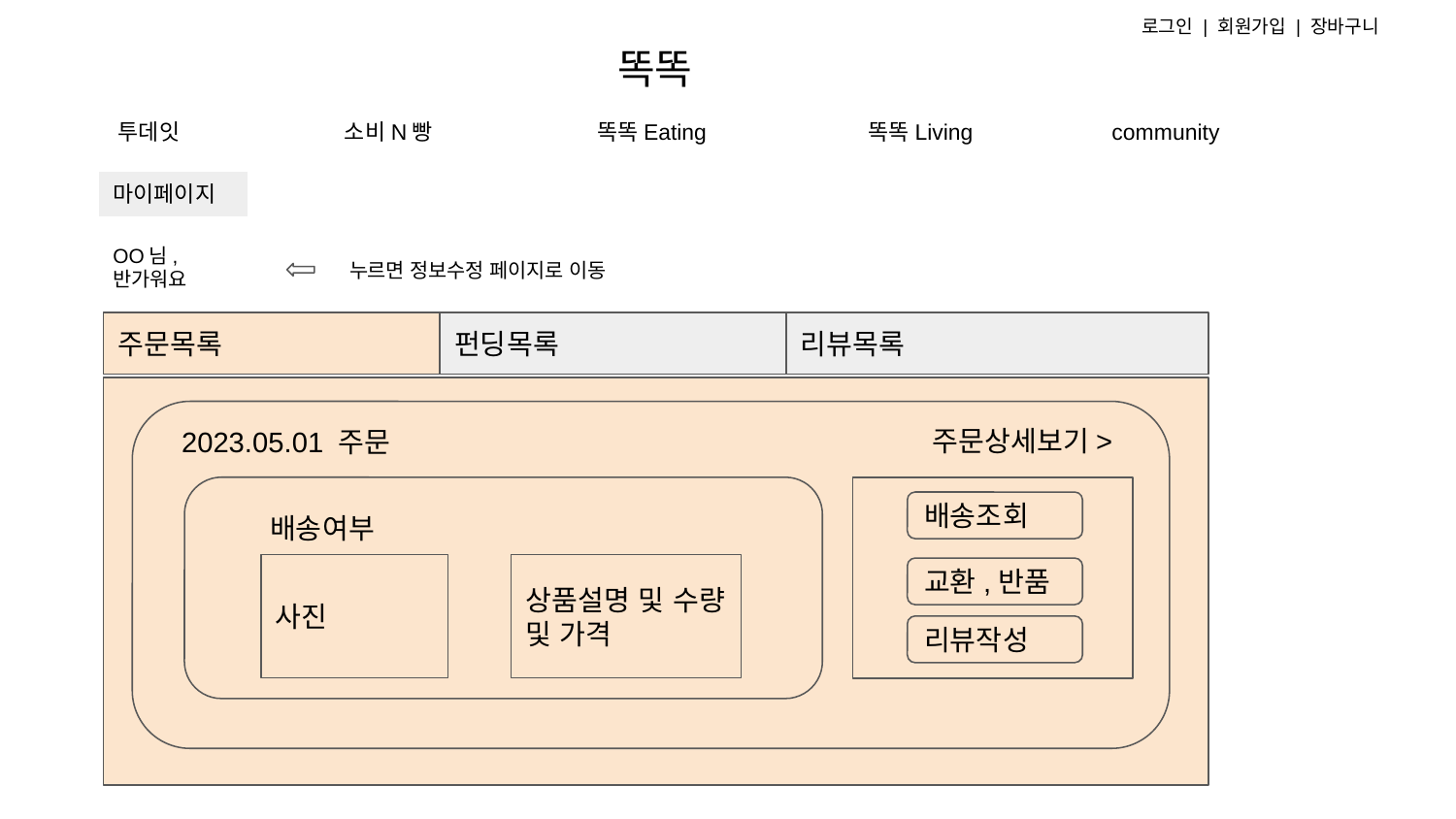

로그인 | 회원가입 | 장바구니
# 똑똑
투데잇
소비N빵
똑똑Eating
똑똑Living
community
마이페이지
OO님, 반가워요
누르면 정보수정 페이지로 이동

주문목록
펀딩목록
리뷰목록

2023.05.01 주문
주문상세보기>

배송조회
배송여부
사진
상품설명 및 수량 및 가격
교환,반품
리뷰작성